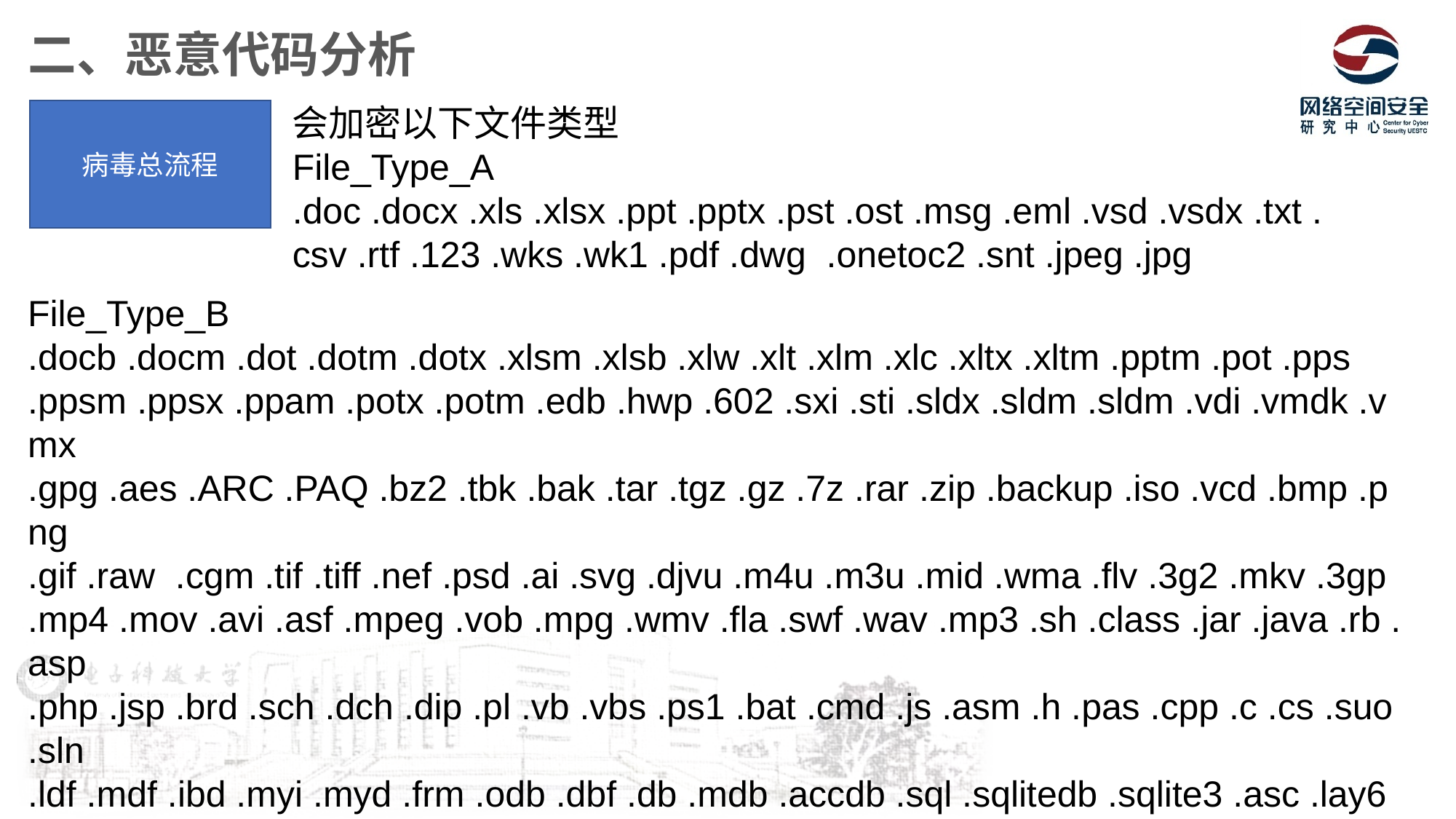

二、恶意代码分析
会加密以下文件类型
File_Type_A
.doc .docx .xls .xlsx .ppt .pptx .pst .ost .msg .eml .vsd .vsdx .txt .csv .rtf .123 .wks .wk1 .pdf .dwg  .onetoc2 .snt .jpeg .jpg

病毒总流程
File_Type_B
.docb .docm .dot .dotm .dotx .xlsm .xlsb .xlw .xlt .xlm .xlc .xltx .xltm .pptm .pot .pps
.ppsm .ppsx .ppam .potx .potm .edb .hwp .602 .sxi .sti .sldx .sldm .sldm .vdi .vmdk .vmx
.gpg .aes .ARC .PAQ .bz2 .tbk .bak .tar .tgz .gz .7z .rar .zip .backup .iso .vcd .bmp .png
.gif .raw  .cgm .tif .tiff .nef .psd .ai .svg .djvu .m4u .m3u .mid .wma .flv .3g2 .mkv .3gp
.mp4 .mov .avi .asf .mpeg .vob .mpg .wmv .fla .swf .wav .mp3 .sh .class .jar .java .rb .asp
.php .jsp .brd .sch .dch .dip .pl .vb .vbs .ps1 .bat .cmd .js .asm .h .pas .cpp .c .cs .suo .sln
.ldf .mdf .ibd .myi .myd .frm .odb .dbf .db .mdb .accdb .sql .sqlitedb .sqlite3 .asc .lay6 .lay
.mml .sxm .otg .odg .uop .std .sxd .otp .odp .wb2 .slk .dif .stc .sxc .ots .ods .3dm .max
.3ds .uot .stw .sxw .ott .odt .pem .p12 .csr .crt .key .pfx .der